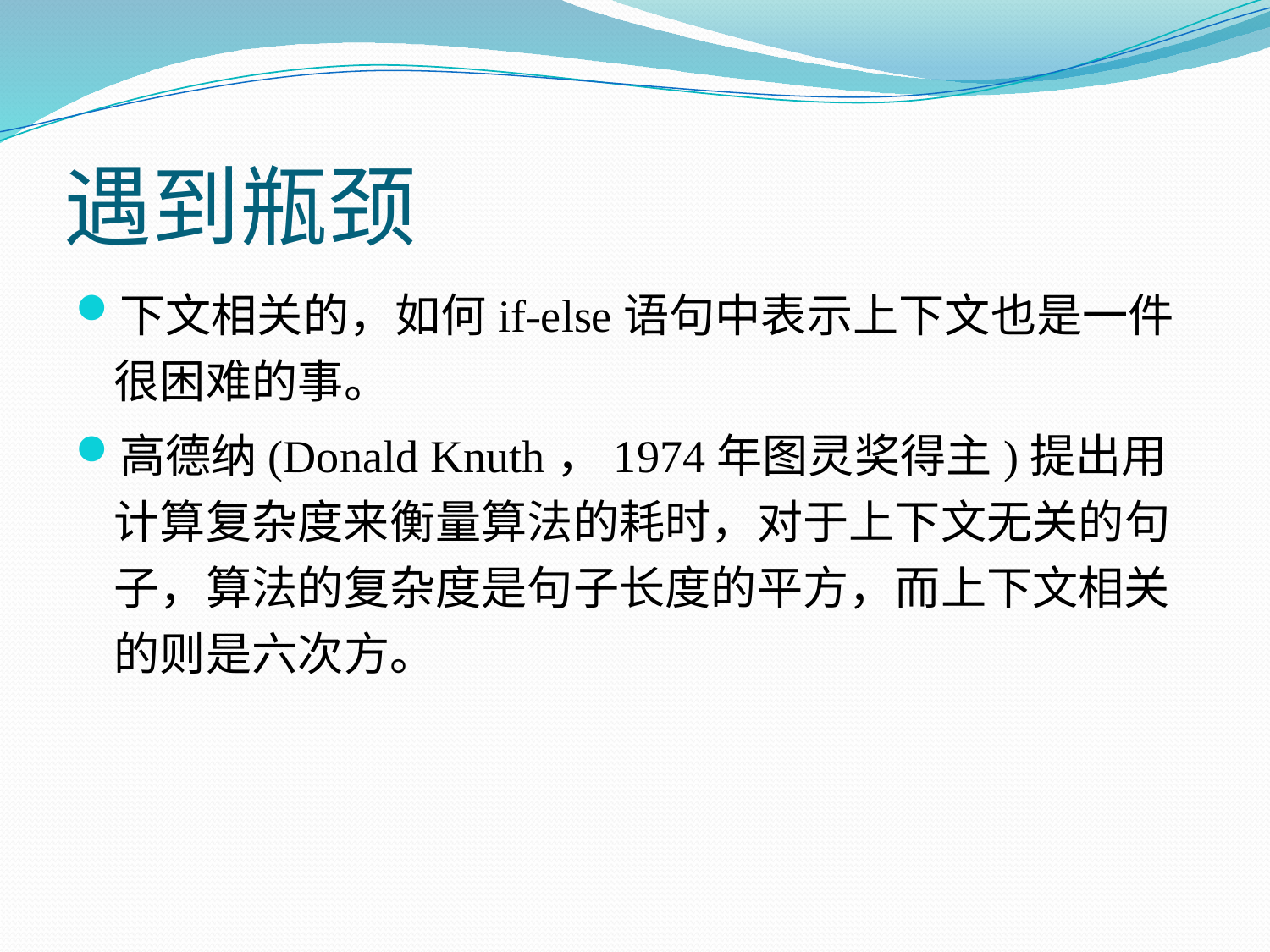

# 遇到瓶颈
下文相关的，如何if-else语句中表示上下文也是一件很困难的事。
高德纳(Donald Knuth，1974年图灵奖得主)提出用计算复杂度来衡量算法的耗时，对于上下文无关的句子，算法的复杂度是句子长度的平方，而上下文相关的则是六次方。